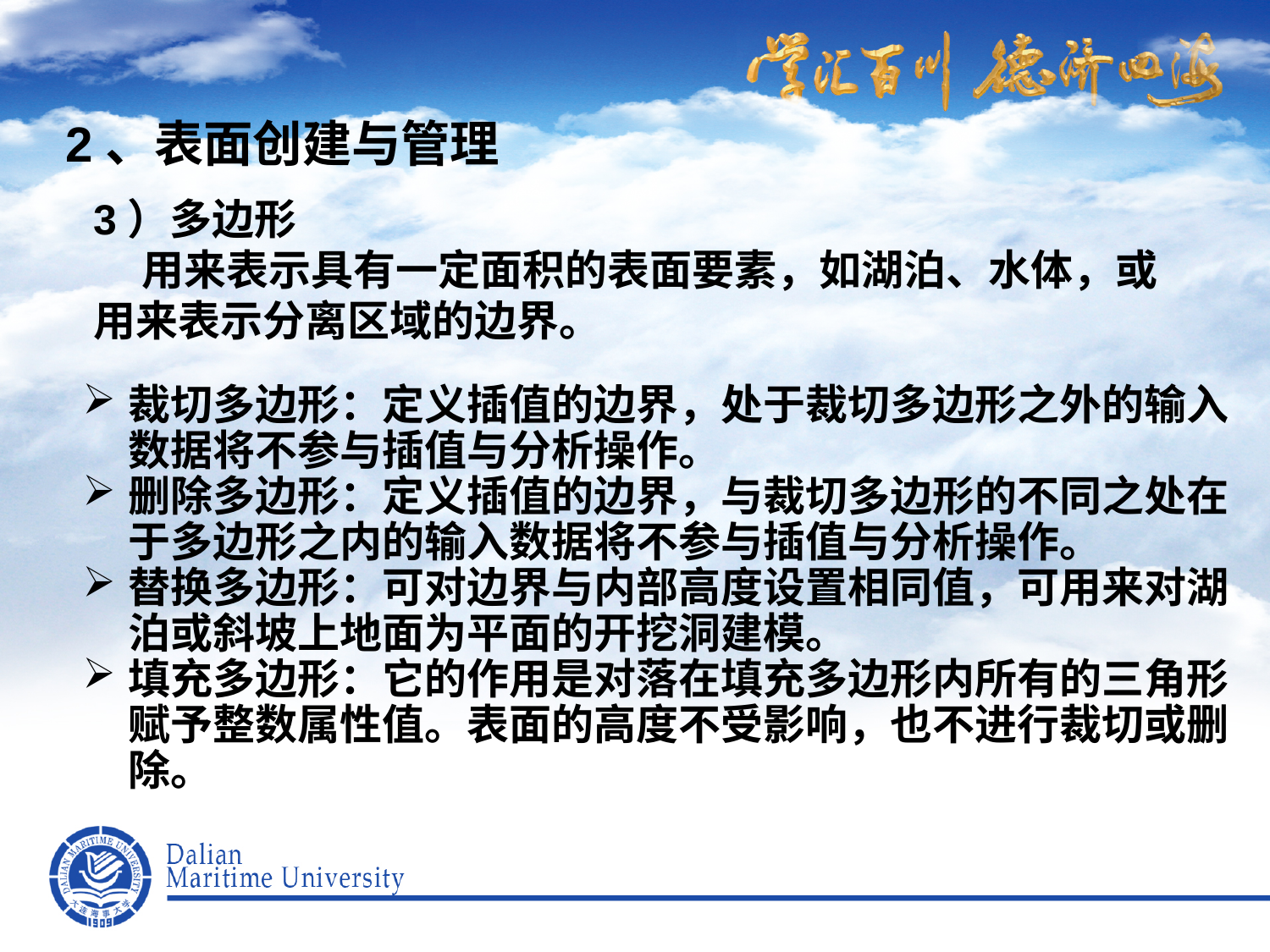

2、表面创建与管理
3）多边形
    用来表示具有一定面积的表面要素，如湖泊、水体，或用来表示分离区域的边界。

裁切多边形：定义插值的边界，处于裁切多边形之外的输入数据将不参与插值与分析操作。
删除多边形：定义插值的边界，与裁切多边形的不同之处在于多边形之内的输入数据将不参与插值与分析操作。
替换多边形：可对边界与内部高度设置相同值，可用来对湖泊或斜坡上地面为平面的开挖洞建模。
填充多边形：它的作用是对落在填充多边形内所有的三角形赋予整数属性值。表面的高度不受影响，也不进行裁切或删除。